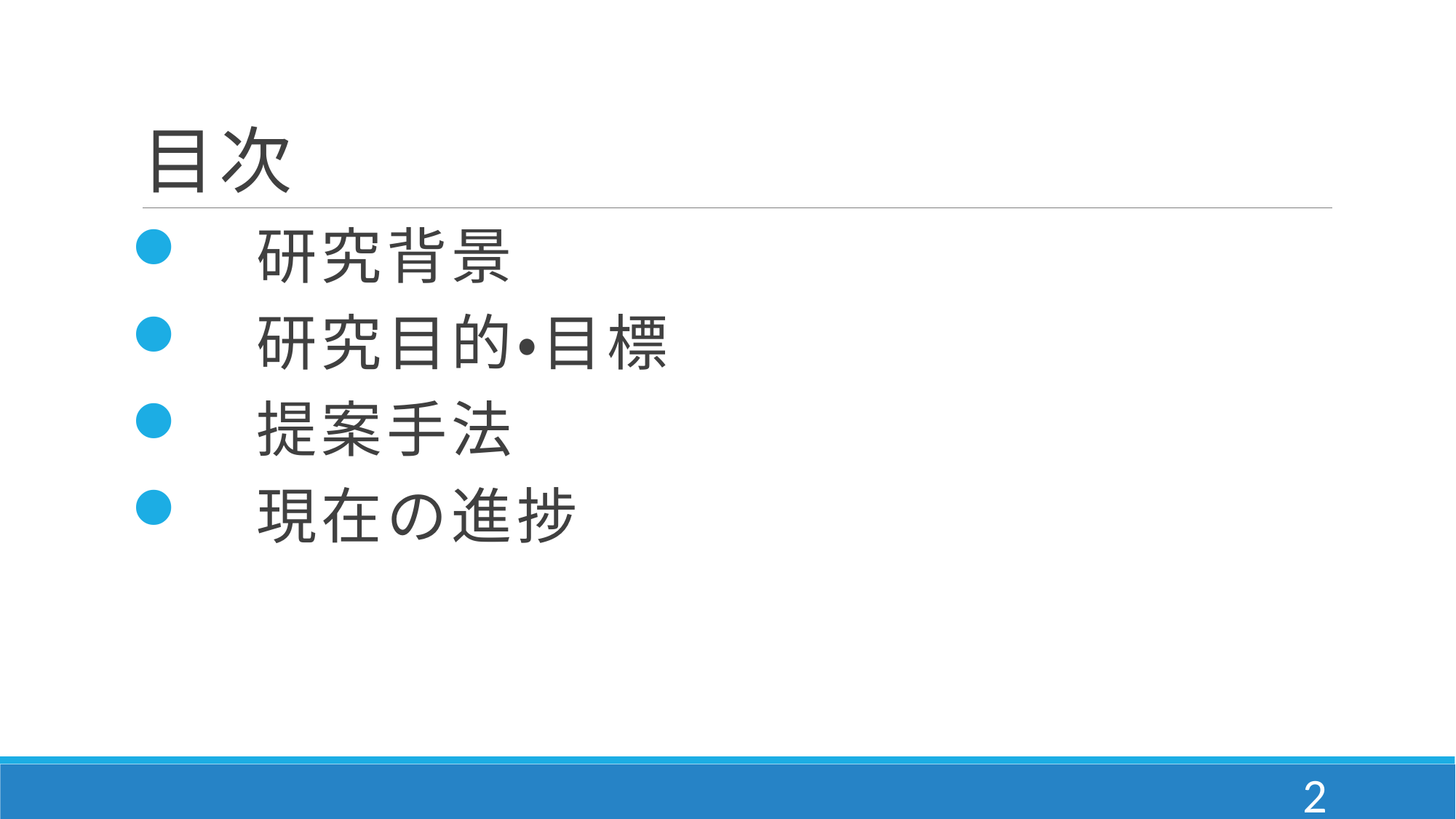

# 目次
　研究背景
　研究目的・目標
　提案手法
　現在の進捗
2